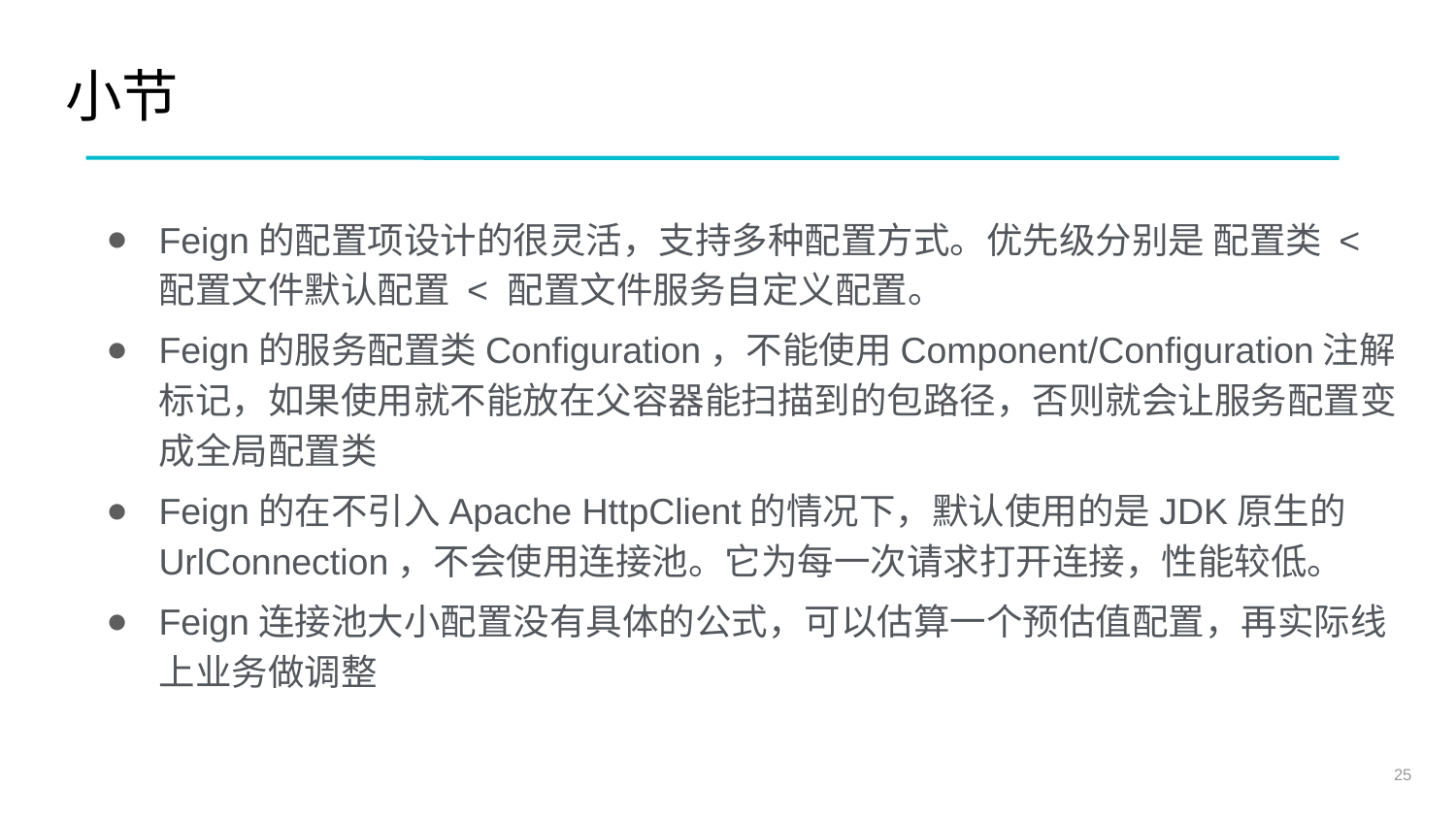

# 小节

Feign的配置项设计的很灵活，支持多种配置方式。优先级分别是 配置类 < 配置文件默认配置 < 配置文件服务自定义配置。
Feign的服务配置类Configuration，不能使用Component/Configuration注解标记，如果使用就不能放在父容器能扫描到的包路径，否则就会让服务配置变成全局配置类
Feign的在不引入Apache HttpClient的情况下，默认使用的是JDK原生的UrlConnection，不会使用连接池。它为每一次请求打开连接，性能较低。
Feign连接池大小配置没有具体的公式，可以估算一个预估值配置，再实际线上业务做调整

25